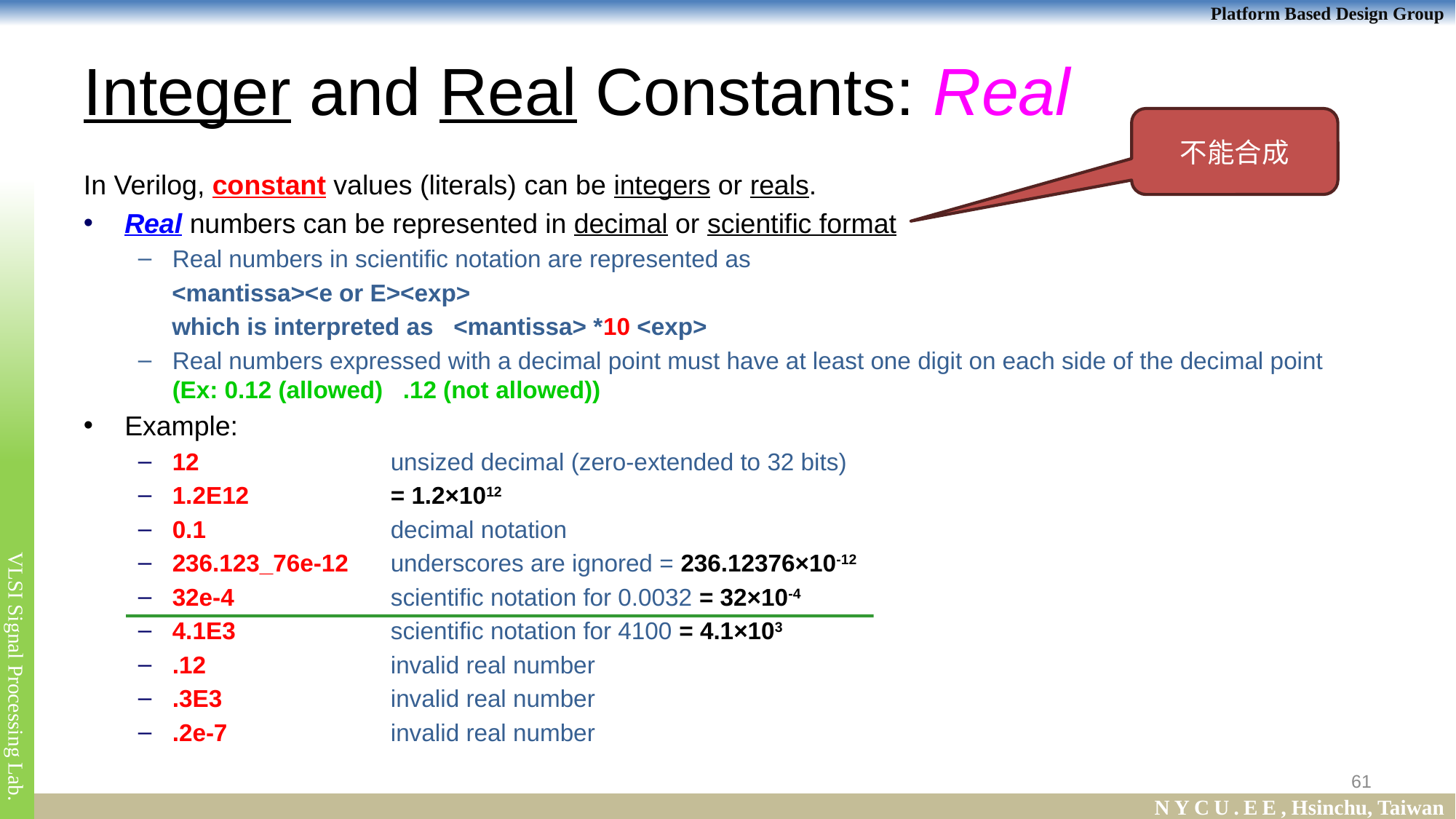

# Integer and Real Constants: Real
不能合成
In Verilog, constant values (literals) can be integers or reals.
Real numbers can be represented in decimal or scientific format
Real numbers in scientific notation are represented as
     <mantissa><e or E><exp>
     which is interpreted as   <mantissa> *10 <exp>
Real numbers expressed with a decimal point must have at least one digit on each side of the decimal point (Ex: 0.12 (allowed)   .12 (not allowed))
Example:
12		unsized decimal (zero-extended to 32 bits)
1.2E12 		= 1.2×1012
0.1		decimal notation
236.123_76e-12	underscores are ignored = 236.12376×10-12
32e-4 		scientific notation for 0.0032 = 32×10-4
4.1E3 		scientific notation for 4100 = 4.1×103
.12		invalid real number
.3E3		invalid real number
.2e-7		invalid real number

61